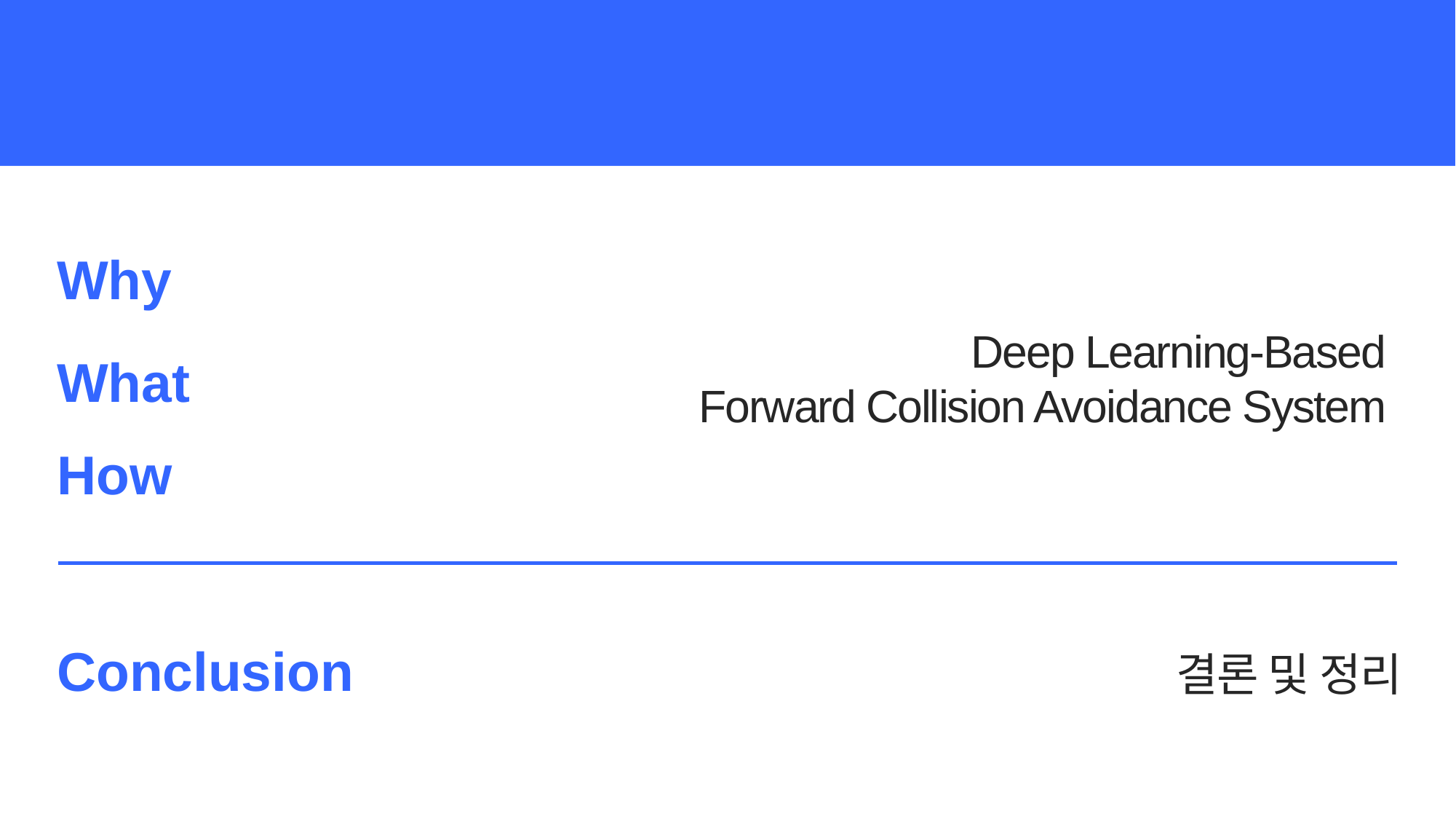

Contents
Why
What
Deep Learning-Based
Forward Collision Avoidance System
How
결론 및 정리
Conclusion